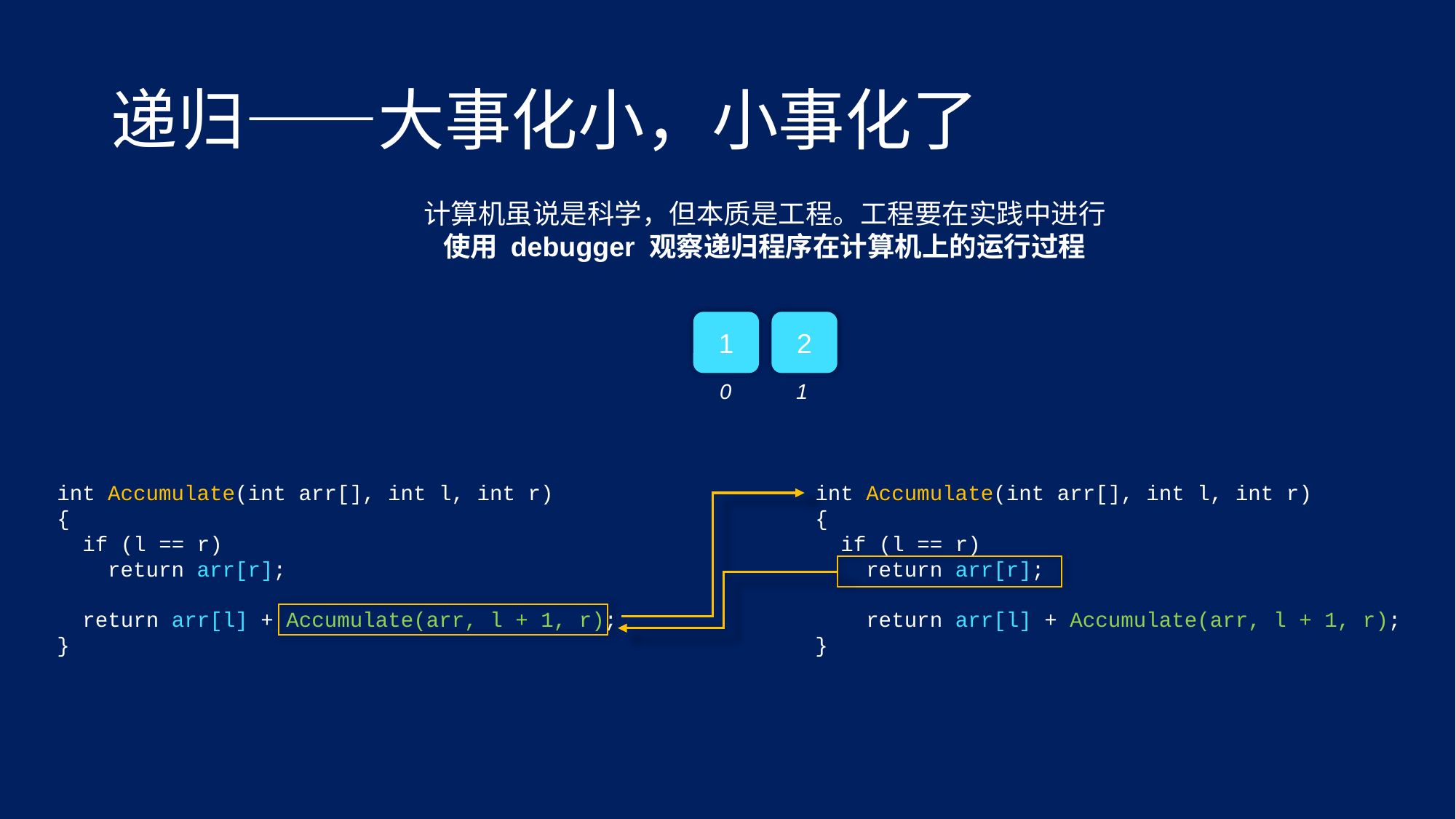

# 递归——大事化小，小事化了
计算机虽说是科学，但本质是工程。工程要在实践中进行
使用 debugger 观察递归程序在计算机上的运行过程
1
2
0
1
int Accumulate(int arr[], int l, int r)
{
  if (l == r)
    return arr[r];

  return arr[l] + Accumulate(arr, l + 1, r);
}
int Accumulate(int arr[], int l, int r)
{
  if (l == r)
    return arr[r];

    return arr[l] + Accumulate(arr, l + 1, r);
}